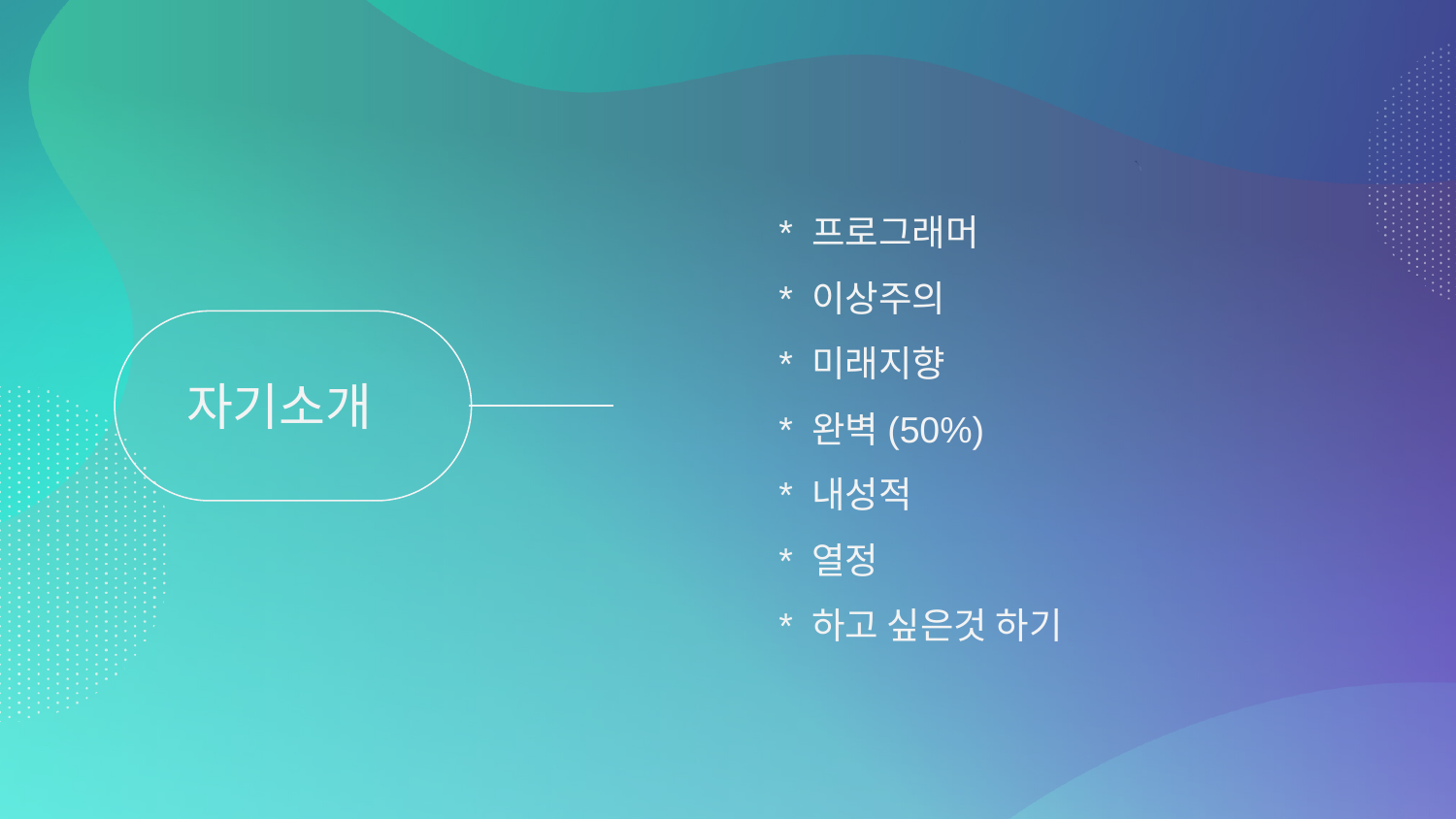

* 프로그래머
* 이상주의
* 미래지향
* 완벽(50%)
* 내성적
* 열정
* 하고 싶은것 하기

# 자기소개